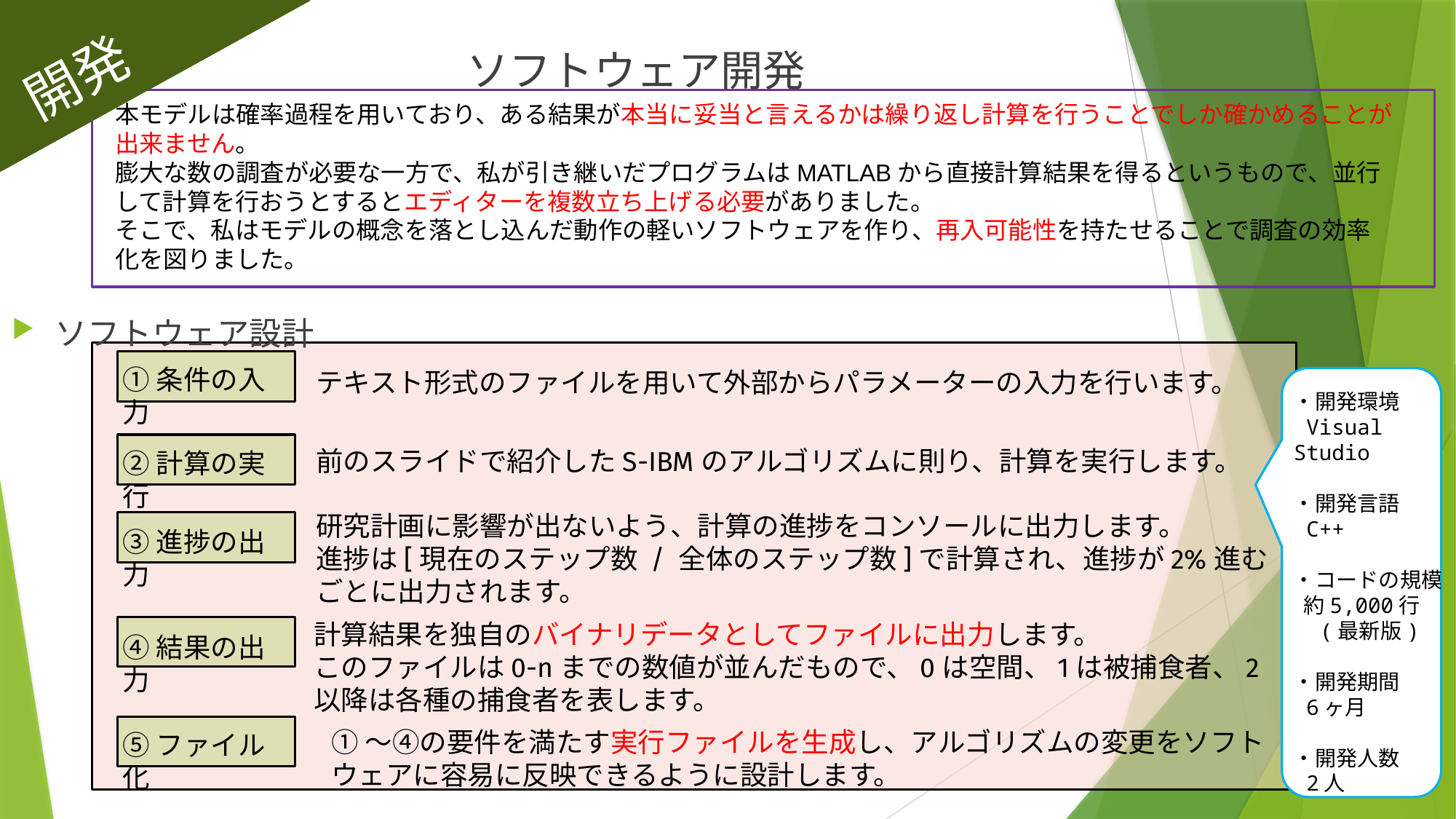

ソフトウェア開発
開発

本モデルは確率過程を用いており、ある結果が本当に妥当と言えるかは繰り返し計算を行うことでしか確かめることが出来ません。
膨大な数の調査が必要な一方で、私が引き継いだプログラムはMATLABから直接計算結果を得るというもので、並行して計算を行おうとするとエディターを複数立ち上げる必要がありました。
そこで、私はモデルの概念を落とし込んだ動作の軽いソフトウェアを作り、再入可能性を持たせることで調査の効率化を図りました。
ソフトウェア設計

①条件の入力
テキスト形式のファイルを用いて外部からパラメーターの入力を行います。

・開発環境
 Visual Studio

・開発言語
 C++

・コードの規模
 約5,000行
　(最新版)

・開発期間
 6ヶ月

・開発人数
 2人

前のスライドで紹介したS-IBMのアルゴリズムに則り、計算を実行します。
②計算の実行
研究計画に影響が出ないよう、計算の進捗をコンソールに出力します。
進捗は[現在のステップ数 / 全体のステップ数]で計算され、進捗が2%進むごとに出力されます。

③進捗の出力
計算結果を独自のバイナリデータとしてファイルに出力します。
このファイルは0-nまでの数値が並んだもので、0は空間、1は被捕食者、2以降は各種の捕食者を表します。

④結果の出力

①～④の要件を満たす実行ファイルを生成し、アルゴリズムの変更をソフトウェアに容易に反映できるように設計します。
⑤ファイル化